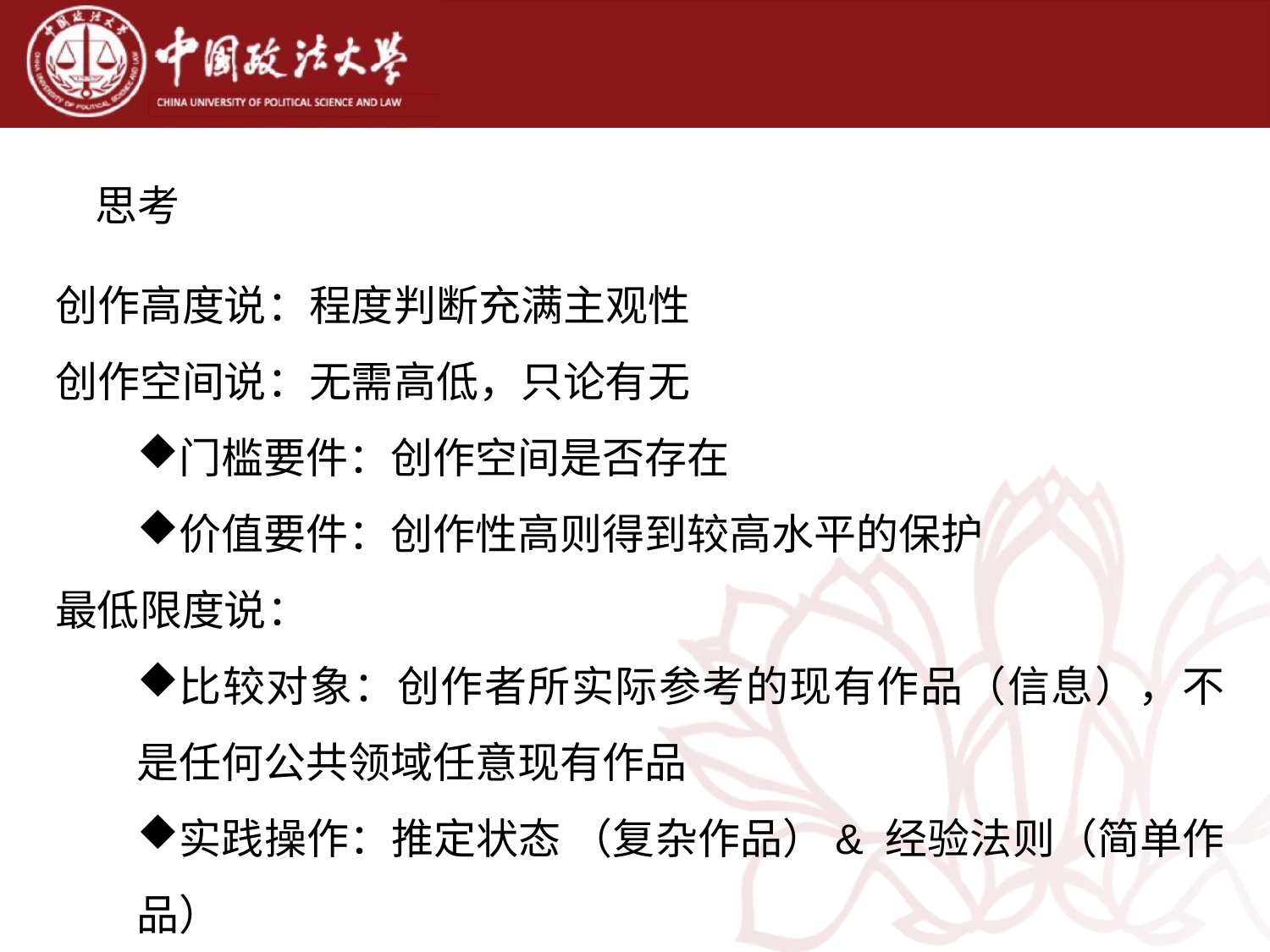

# 思考

创作高度说：程度判断充满主观性
创作空间说：无需高低，只论有无
门槛要件：创作空间是否存在
价值要件：创作性高则得到较高水平的保护
最低限度说：
比较对象：创作者所实际参考的现有作品（信息），不是任何公共领域任意现有作品
实践操作：推定状态 （复杂作品）& 经验法则（简单作品）